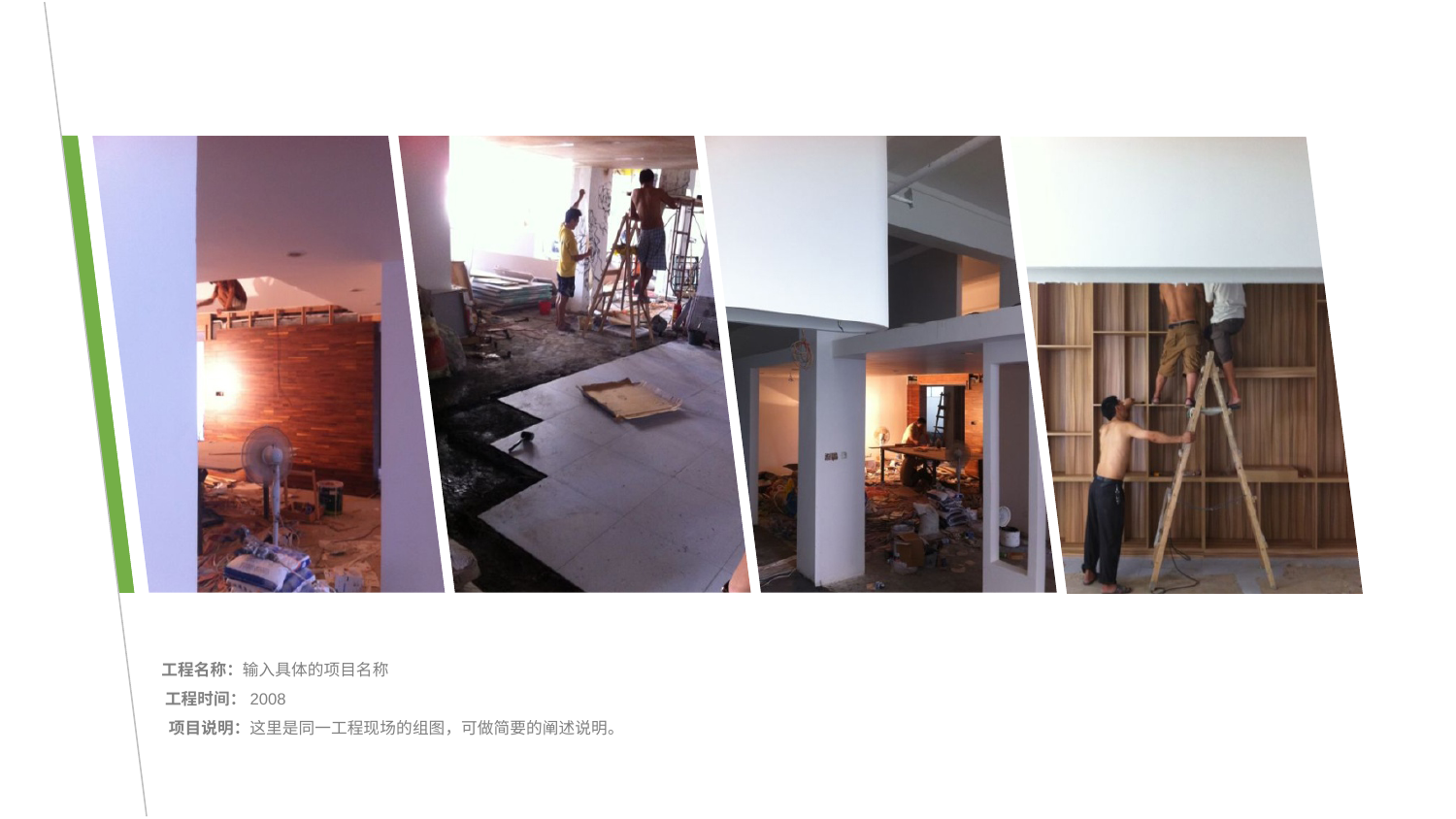

工程名称：输入具体的项目名称
  工程时间：2008
   项目说明：这里是同一工程现场的组图，可做简要的阐述说明。